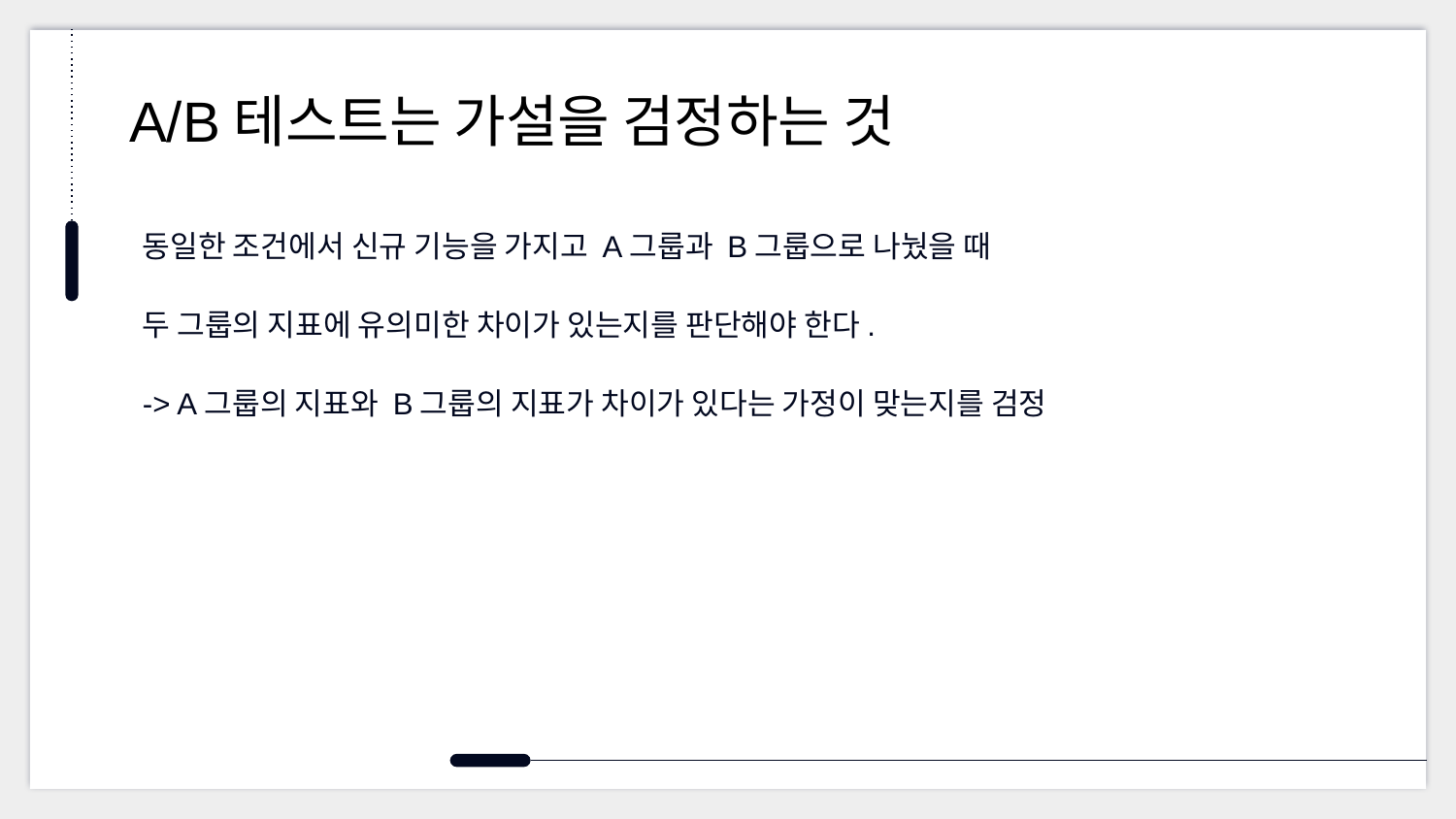

# A/B테스트는 가설을 검정하는 것
동일한 조건에서 신규 기능을 가지고 A그룹과 B그룹으로 나눴을 때
두 그룹의 지표에 유의미한 차이가 있는지를 판단해야 한다.
-> A그룹의 지표와 B그룹의 지표가 차이가 있다는 가정이 맞는지를 검정